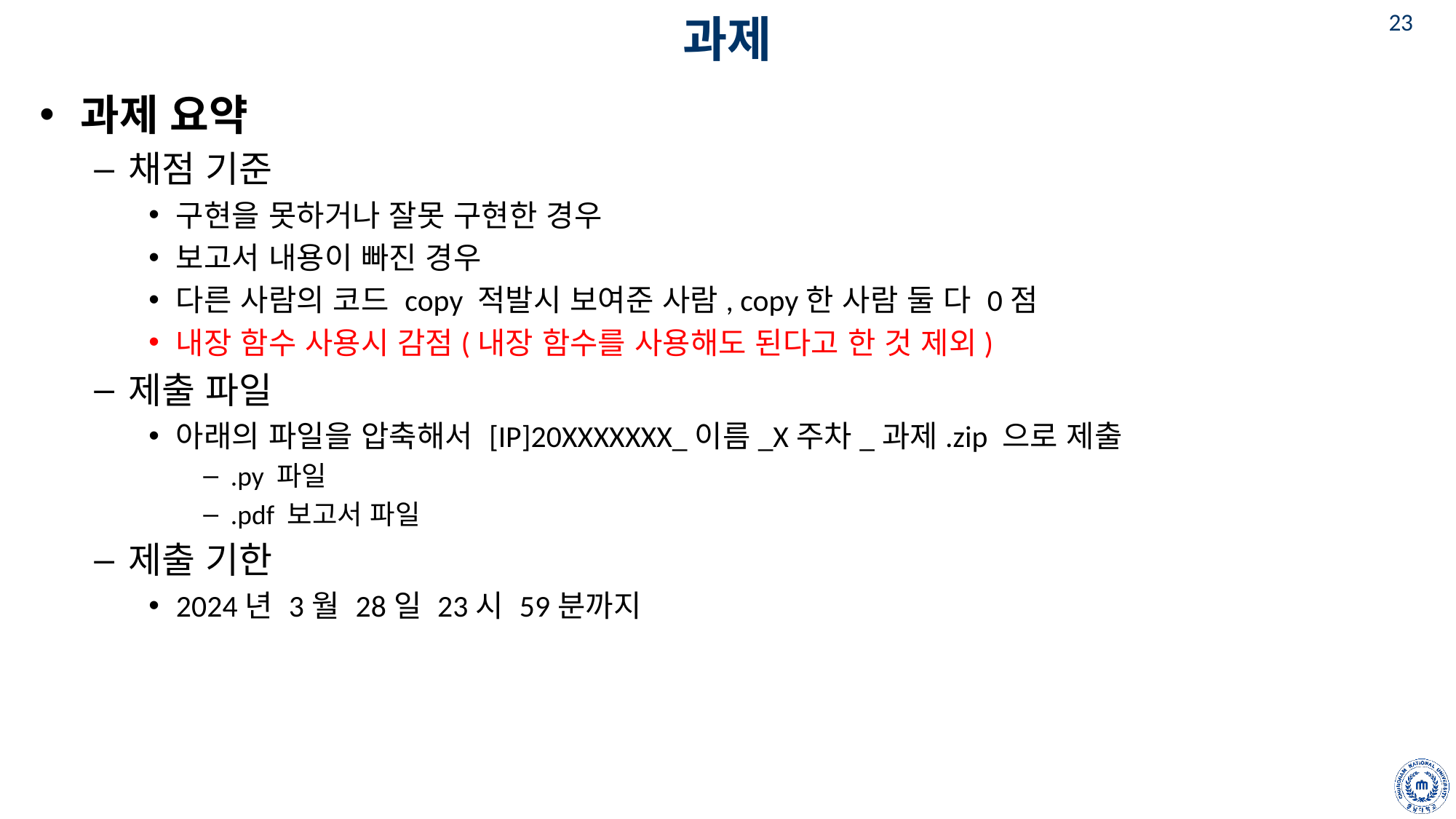

# 과제
과제 요약
채점 기준
구현을 못하거나 잘못 구현한 경우
보고서 내용이 빠진 경우
다른 사람의 코드 copy 적발시 보여준 사람, copy한 사람 둘 다 0점
내장 함수 사용시 감점(내장 함수를 사용해도 된다고 한 것 제외)
제출 파일
아래의 파일을 압축해서 [IP]20XXXXXXX_이름_X주차_과제.zip 으로 제출
.py 파일
.pdf 보고서 파일
제출 기한
2024년 3월 28일 23시 59분까지